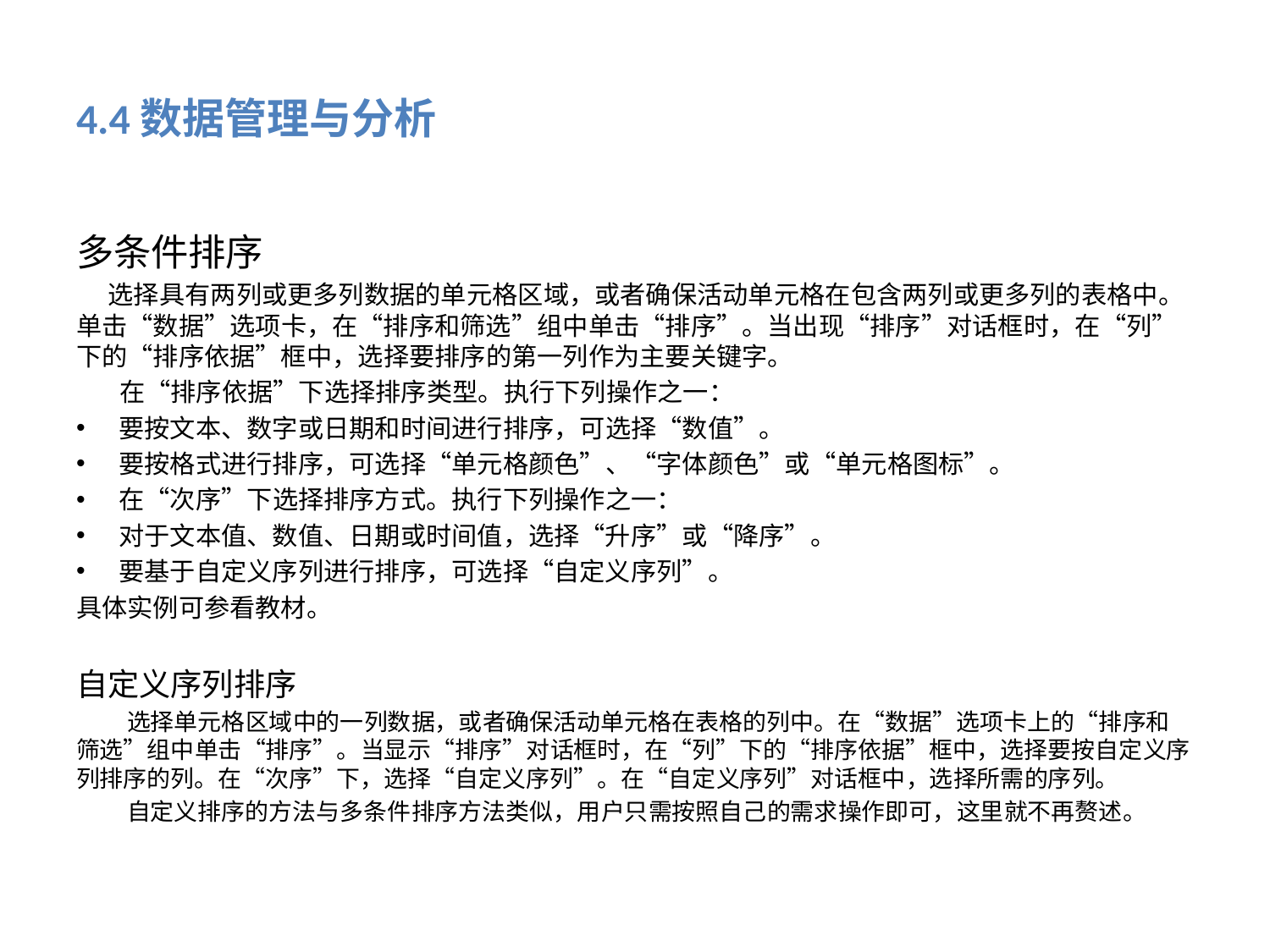

# 4.4数据管理与分析
多条件排序
     选择具有两列或更多列数据的单元格区域，或者确保活动单元格在包含两列或更多列的表格中。单击“数据”选项卡，在“排序和筛选”组中单击“排序”。当出现“排序”对话框时，在“列”下的“排序依据”框中，选择要排序的第一列作为主要关键字。
       在“排序依据”下选择排序类型。执行下列操作之一：
要按文本、数字或日期和时间进行排序，可选择“数值”。
要按格式进行排序，可选择“单元格颜色”、“字体颜色”或“单元格图标”。
在“次序”下选择排序方式。执行下列操作之一：
对于文本值、数值、日期或时间值，选择“升序”或“降序”。
要基于自定义序列进行排序，可选择“自定义序列”。
具体实例可参看教材。

自定义序列排序
         选择单元格区域中的一列数据，或者确保活动单元格在表格的列中。在“数据”选项卡上的“排序和筛选”组中单击“排序”。当显示“排序”对话框时，在“列”下的“排序依据”框中，选择要按自定义序列排序的列。在“次序”下，选择“自定义序列”。在“自定义序列”对话框中，选择所需的序列。
         自定义排序的方法与多条件排序方法类似，用户只需按照自己的需求操作即可，这里就不再赘述。